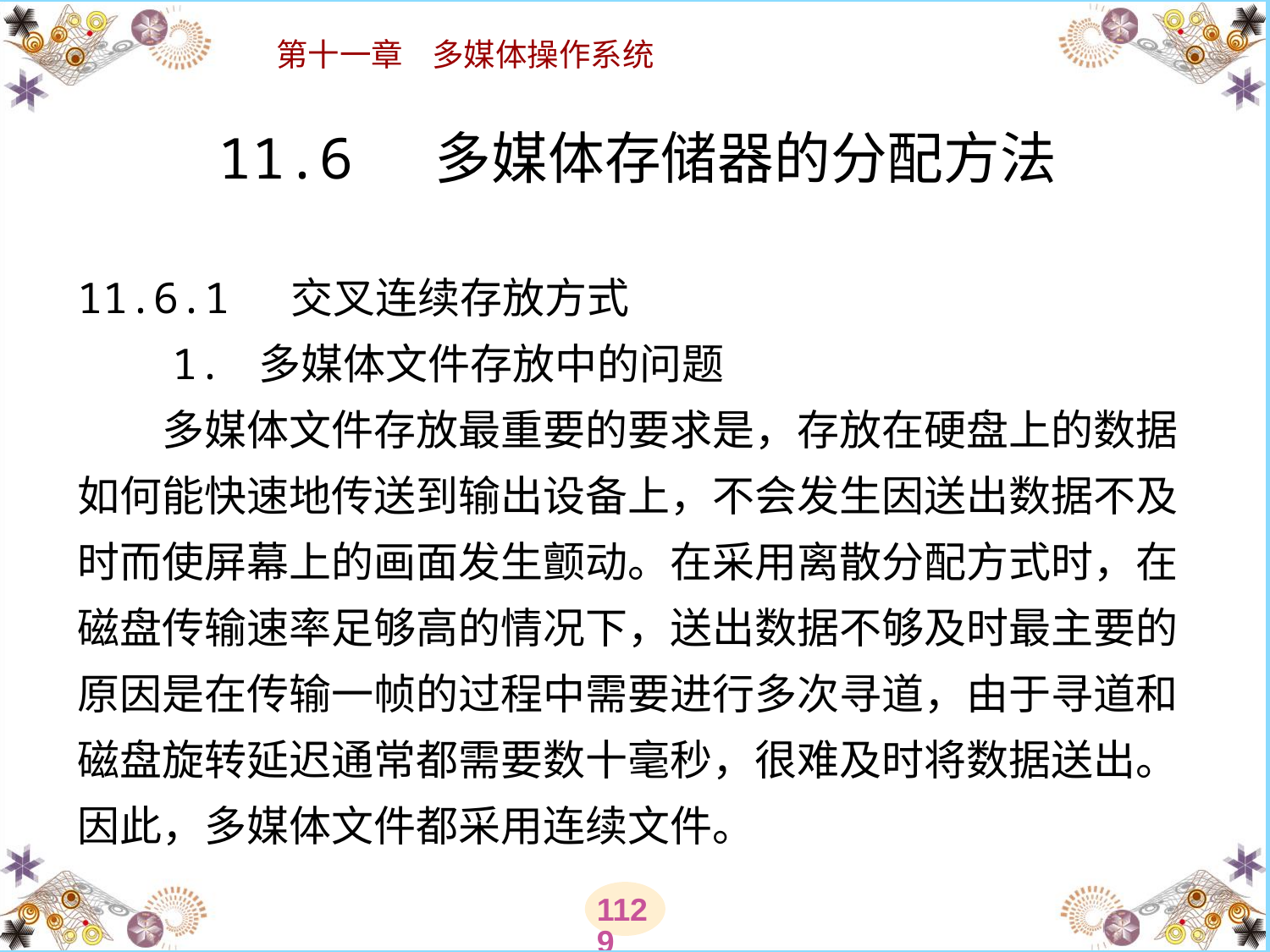

# 11.6  多媒体存储器的分配方法 11.6.1  交叉连续存放方式 　　1. 多媒体文件存放中的问题 　　多媒体文件存放最重要的要求是，存放在硬盘上的数据如何能快速地传送到输出设备上，不会发生因送出数据不及时而使屏幕上的画面发生颤动。在采用离散分配方式时，在磁盘传输速率足够高的情况下，送出数据不够及时最主要的原因是在传输一帧的过程中需要进行多次寻道，由于寻道和磁盘旋转延迟通常都需要数十毫秒，很难及时将数据送出。因此，多媒体文件都采用连续文件。